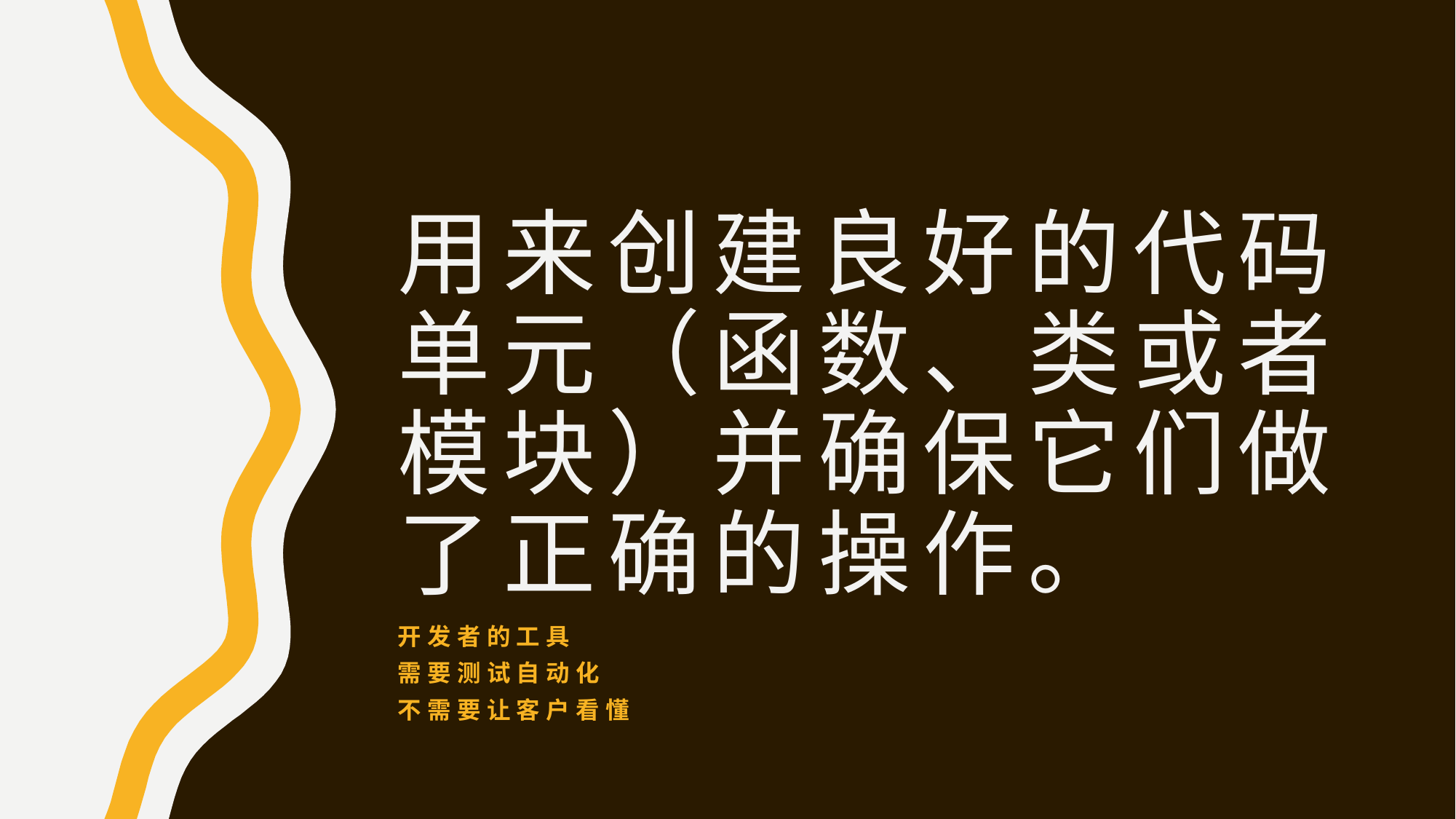

# 用来创建良好的代码单元（函数、类或者模块）并确保它们做了正确的操作。
开发者的工具
需要测试自动化
不需要让客户看懂